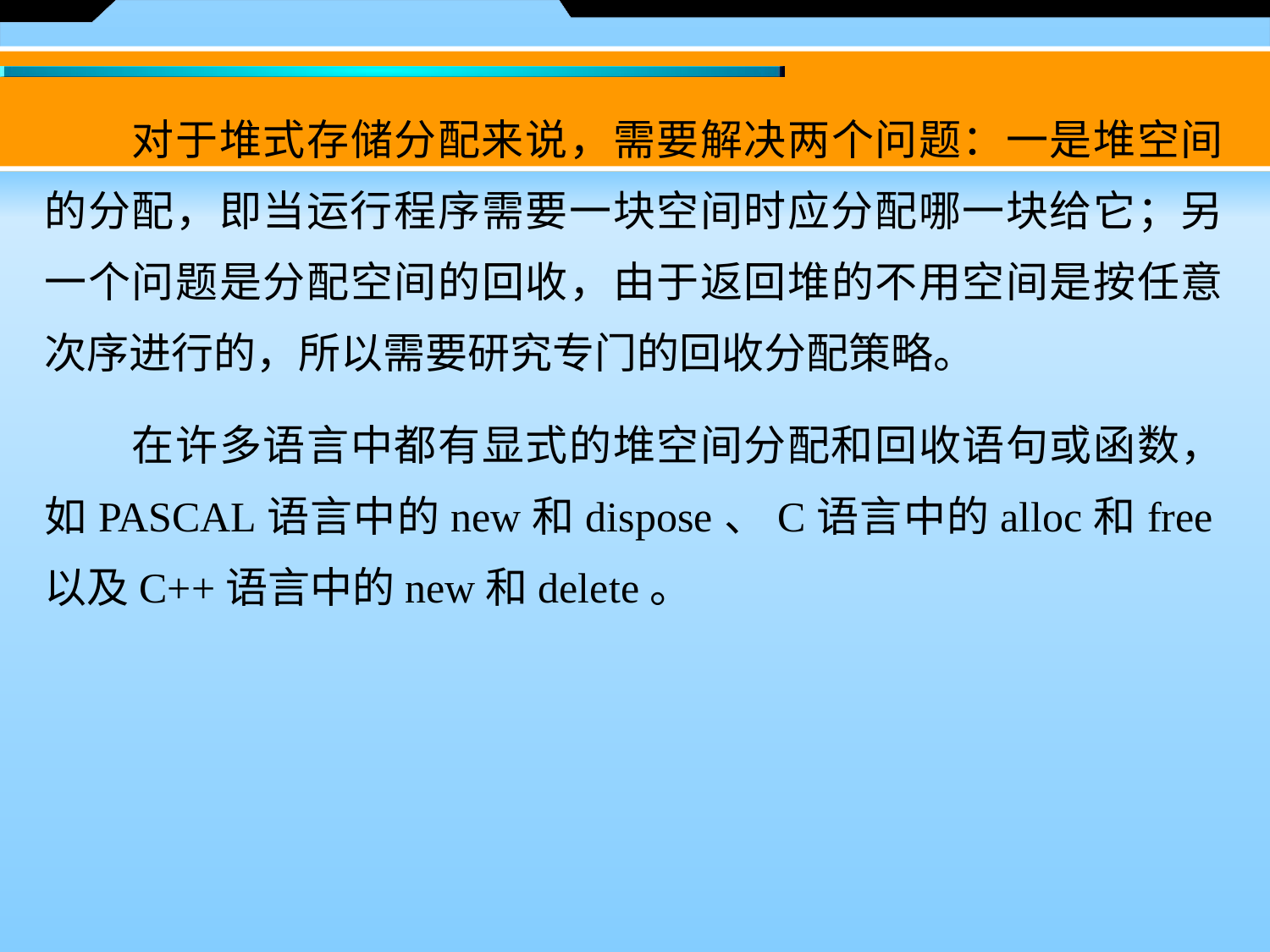

对于堆式存储分配来说，需要解决两个问题：一是堆空间的分配，即当运行程序需要一块空间时应分配哪一块给它；另一个问题是分配空间的回收，由于返回堆的不用空间是按任意次序进行的，所以需要研究专门的回收分配策略。
　　在许多语言中都有显式的堆空间分配和回收语句或函数，如PASCAL语言中的new和dispose、C语言中的alloc和free以及C++语言中的new和delete。